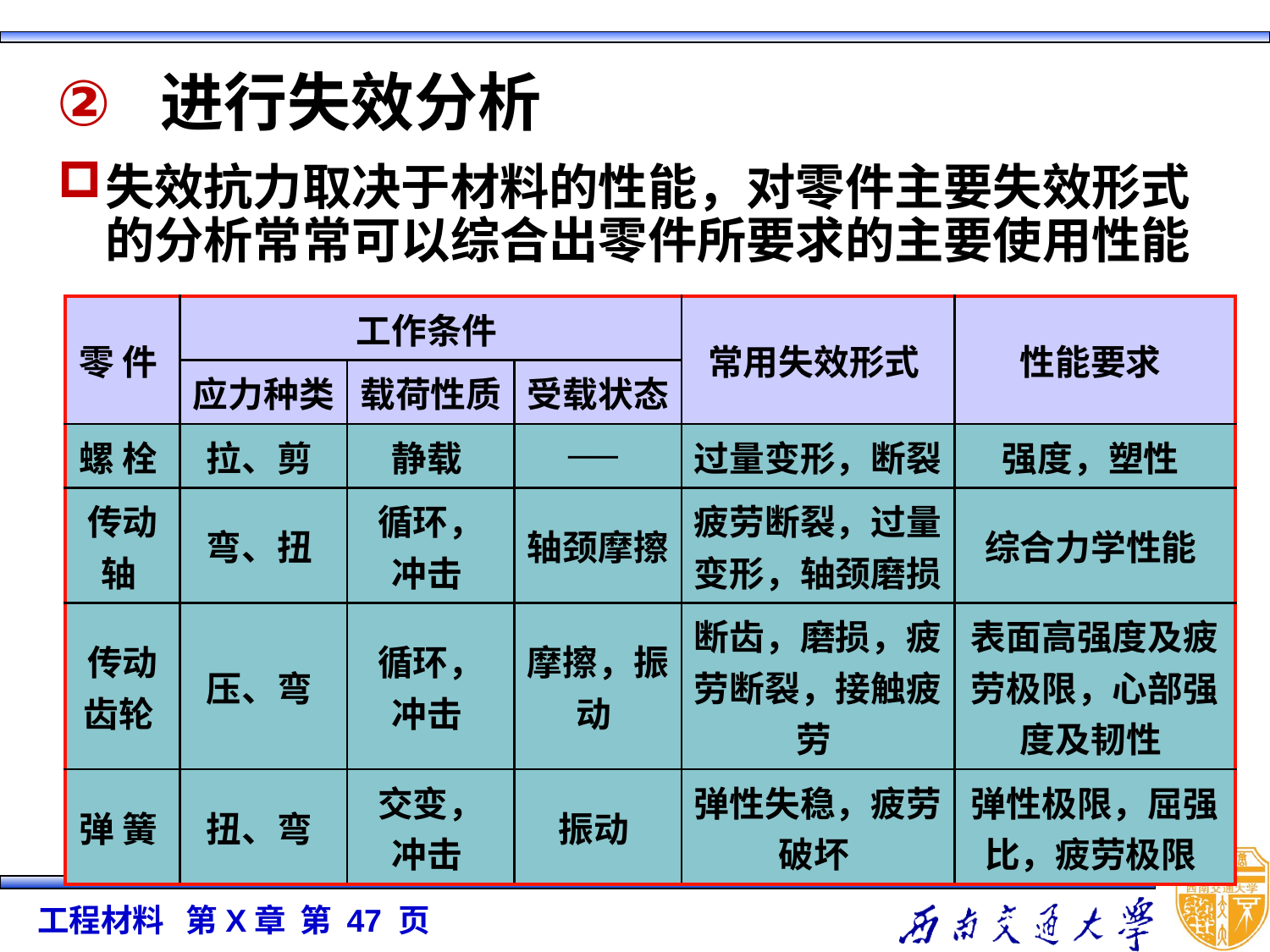

# 进行失效分析
失效抗力取决于材料的性能，对零件主要失效形式的分析常常可以综合出零件所要求的主要使用性能
| 零 件 | 工作条件 |  |  | 常用失效形式 | 性能要求 |
| --- | --- | --- | --- | --- | --- |
|  | 应力种类 | 载荷性质 | 受载状态 |  |  |
| 螺 栓 | 拉、剪 | 静载 | ── | 过量变形，断裂 | 强度，塑性 |
| 传动轴 | 弯、扭 | 循环， 冲击 | 轴颈摩擦 | 疲劳断裂，过量变形，轴颈磨损 | 综合力学性能 |
| 传动齿轮 | 压、弯 | 循环， 冲击 | 摩擦，振动 | 断齿，磨损，疲劳断裂，接触疲劳 | 表面高强度及疲劳极限，心部强度及韧性 |
| 弹 簧 | 扭、弯 | 交变， 冲击 | 振动 | 弹性失稳，疲劳破坏 | 弹性极限，屈强比，疲劳极限 |